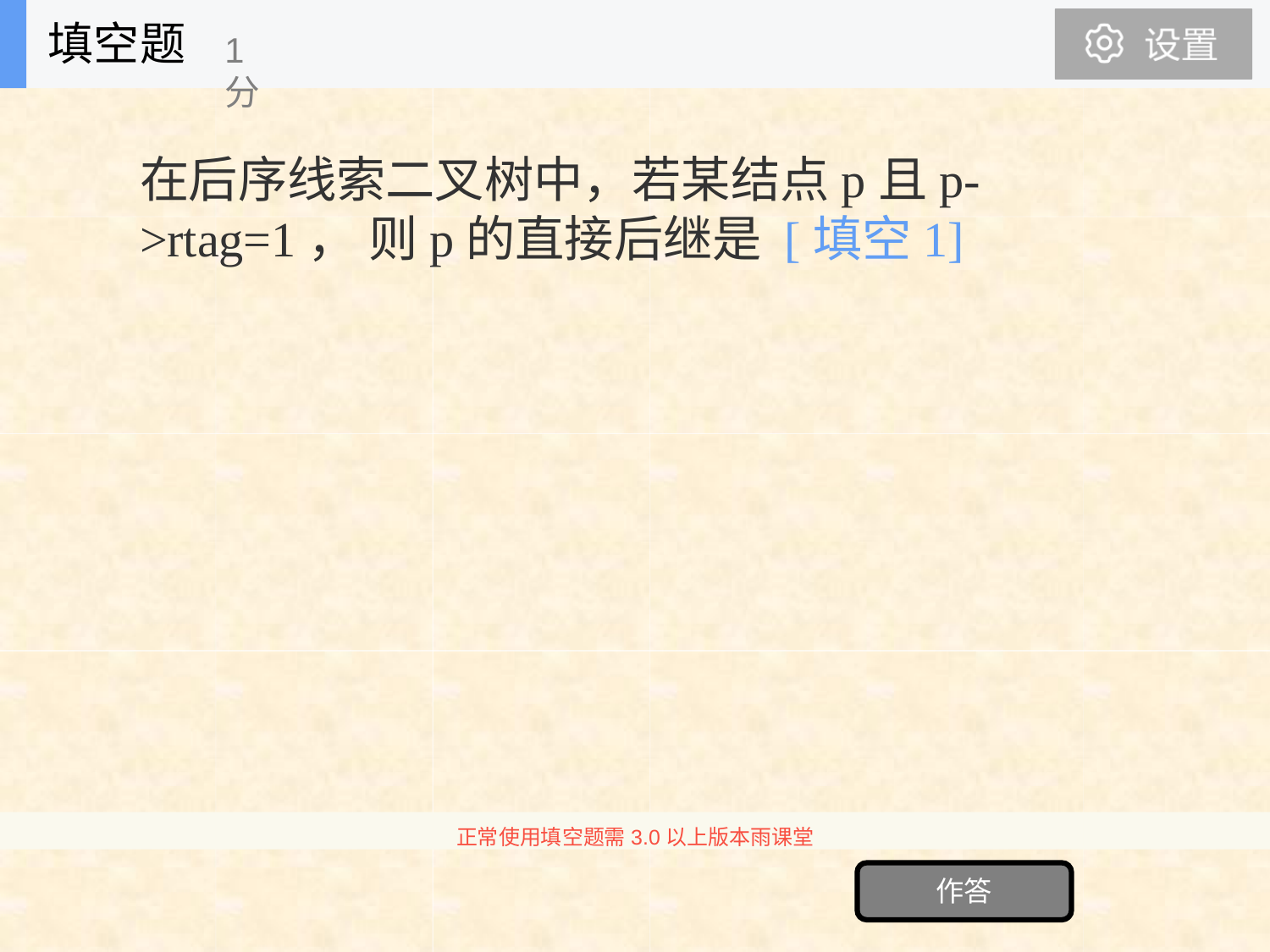

填空题
1分
# 在后序线索二叉树中，若某结点p且p->rtag=1， 则p的直接后继是 [填空1]
正常使用填空题需3.0以上版本雨课堂

作答